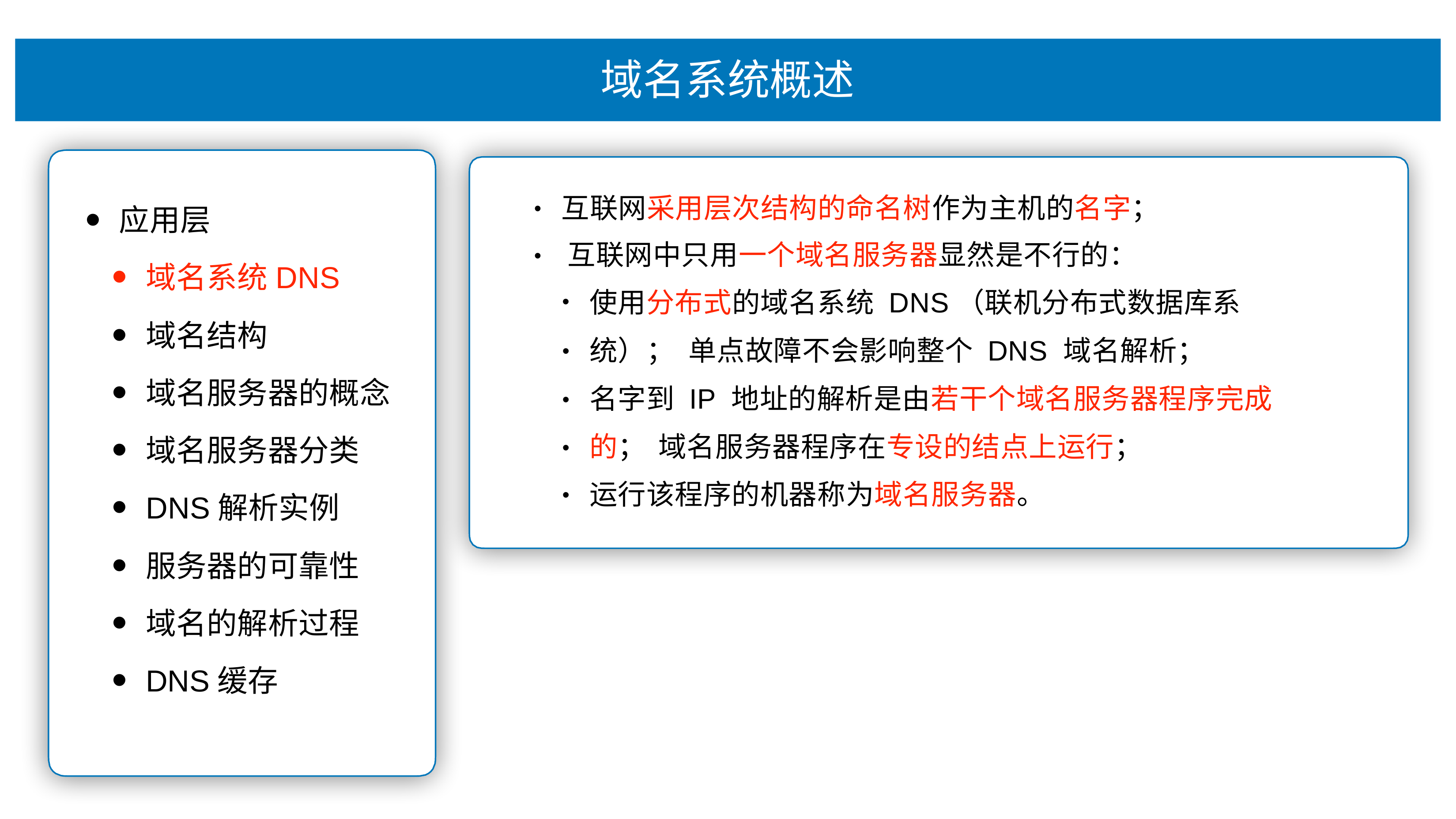

# 域名系统概述

互联⽹采⽤层次结构的命名树作为主机的名字；  互联⽹中只⽤⼀个域名服务器显然是不⾏的：
•
应⽤层
域名系统DNS
域名结构
域名服务器的概念
域名服务器分类
DNS解析实例
服务器的可靠性
域名的解析过程
DNS缓存
•
使⽤分布式的域名系统 DNS（联机分布式数据库系统）；  单点故障不会影响整个 DNS 域名解析；
名字到 IP 地址的解析是由若⼲个域名服务器程序完成的；  域名服务器程序在专设的结点上运⾏；
运⾏该程序的机器称为域名服务器。
•
•
•
•